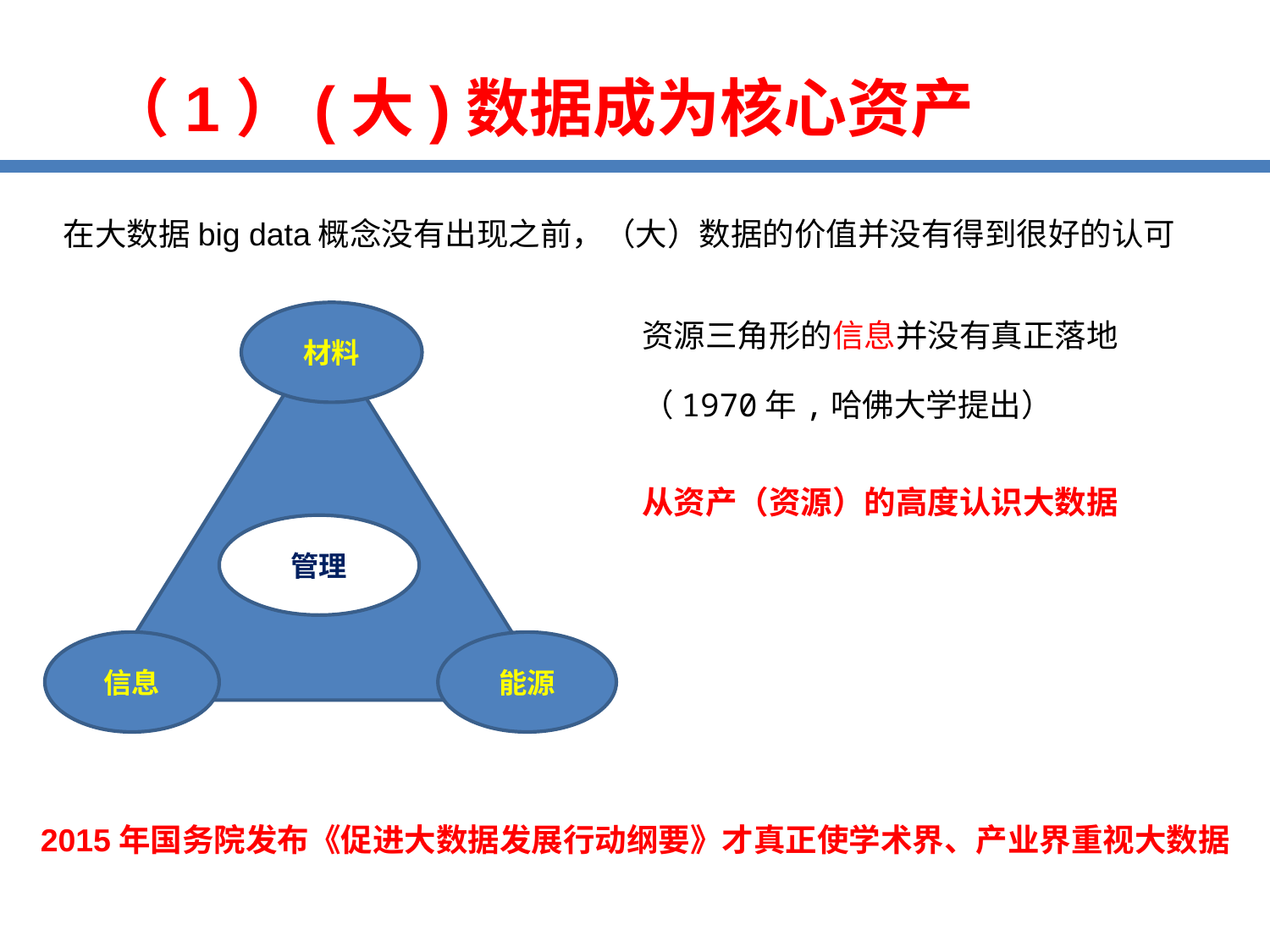

（1）(大)数据成为核心资产
在大数据big data概念没有出现之前，（大）数据的价值并没有得到很好的认可
材料

管理
信息
能源
资源三角形的信息并没有真正落地
（1970年,哈佛大学提出）
从资产（资源）的高度认识大数据
2015年国务院发布《促进大数据发展行动纲要》才真正使学术界、产业界重视大数据